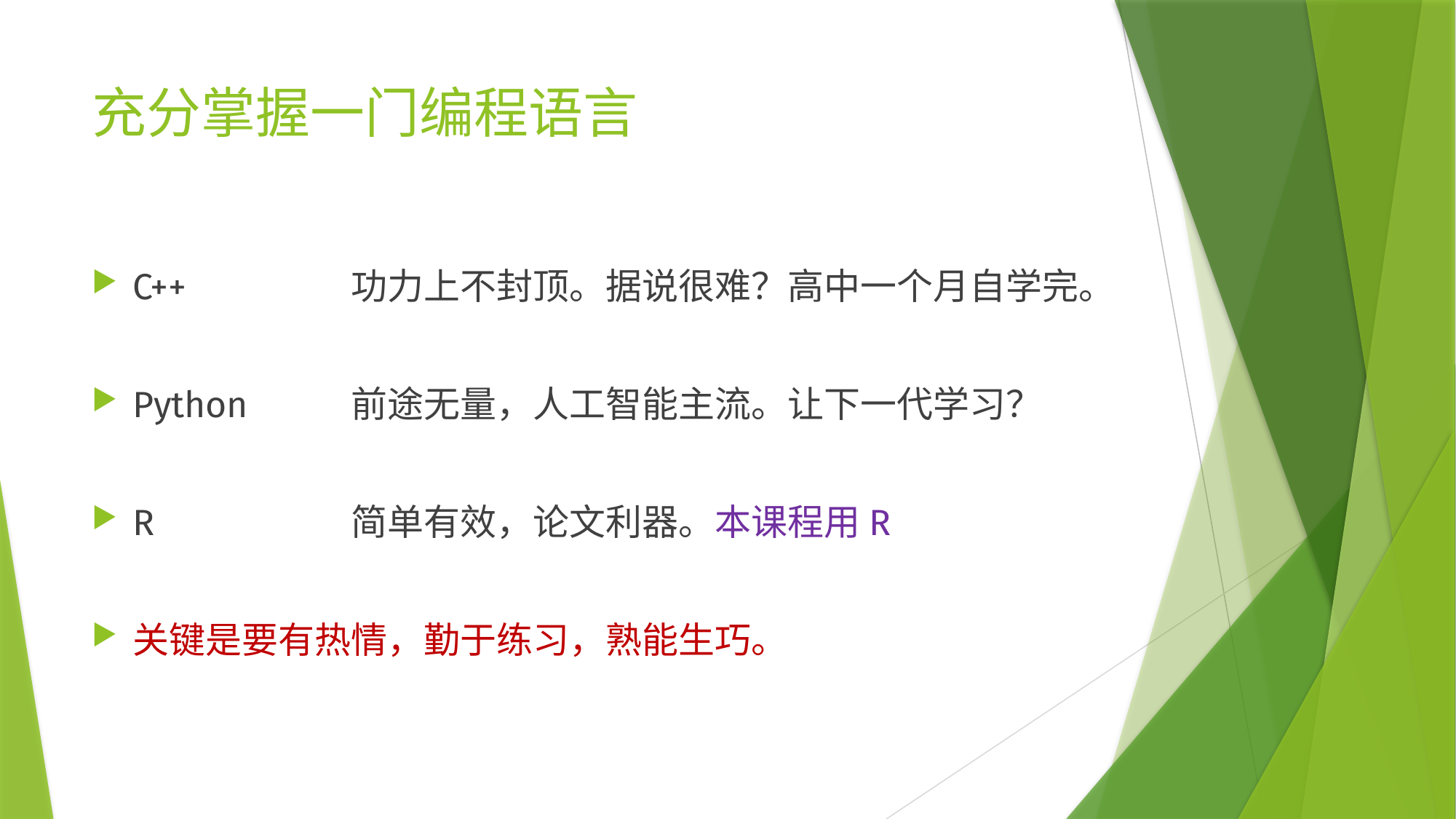

# 充分掌握一门编程语言
C++		功力上不封顶。据说很难？高中一个月自学完。

Python	前途无量，人工智能主流。让下一代学习？

R		简单有效，论文利器。本课程用R

关键是要有热情，勤于练习，熟能生巧。